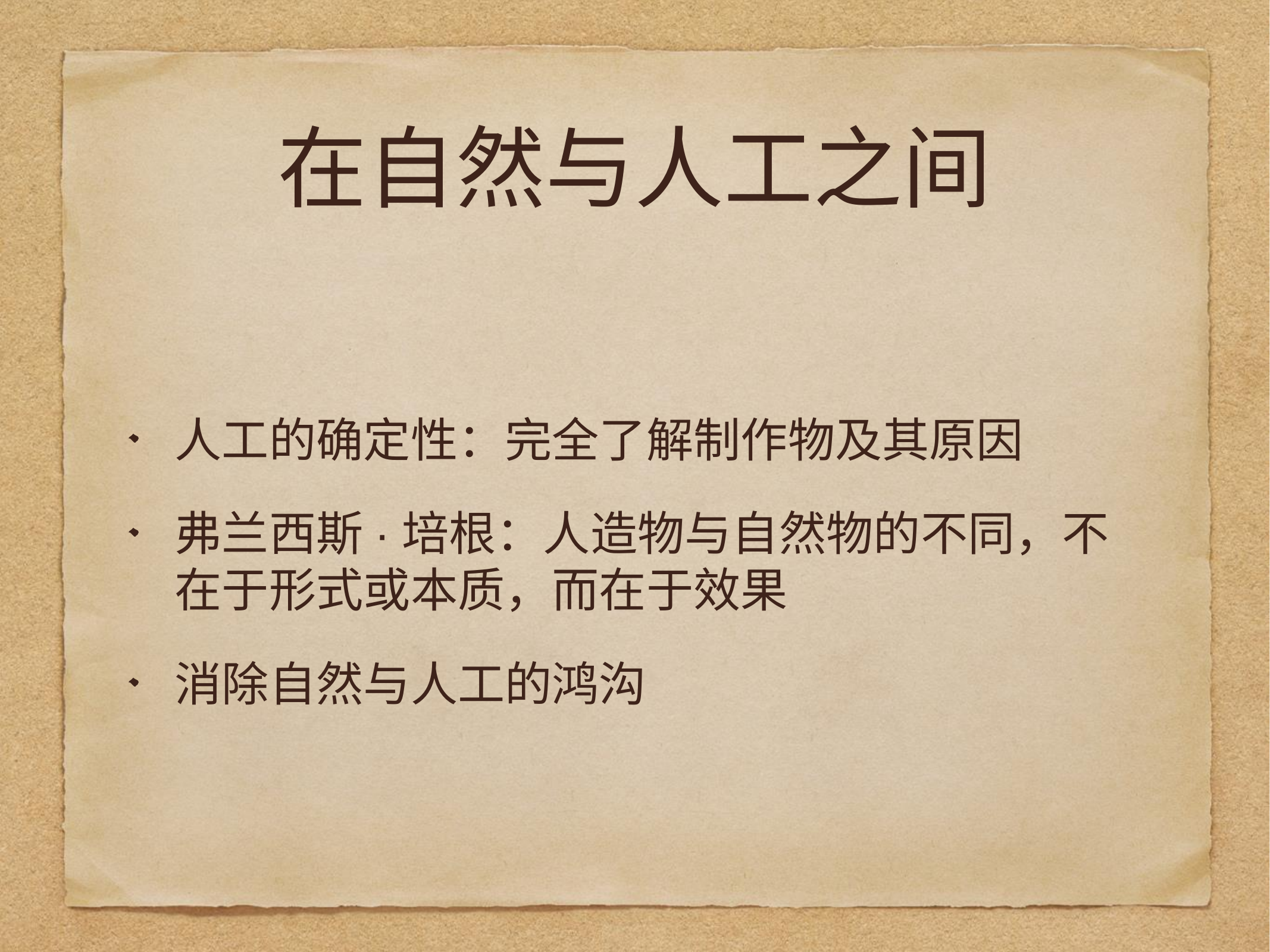

# 在自然与人工之间
人工的确定性：完全了解制作物及其原因
弗兰西斯·培根：人造物与自然物的不同，不在于形式或本质，而在于效果
消除自然与人工的鸿沟